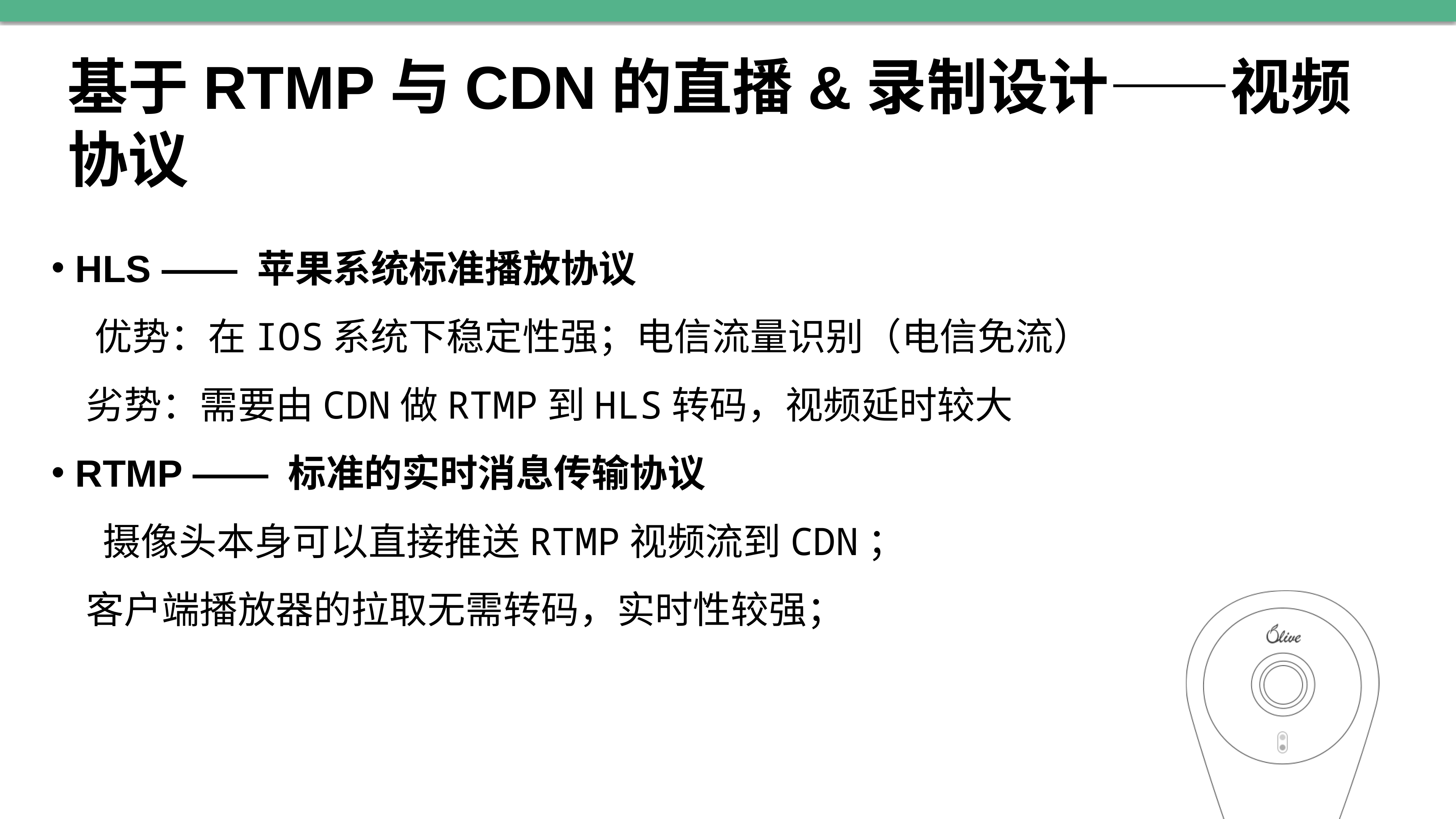

基于RTMP与CDN的直播&录制设计——视频协议
 HLS —— 苹果系统标准播放协议
    优势：在IOS系统下稳定性强；电信流量识别（电信免流）
   劣势：需要由CDN做RTMP到HLS转码，视频延时较大
 RTMP —— 标准的实时消息传输协议
     摄像头本身可以直接推送RTMP视频流到CDN；
   客户端播放器的拉取无需转码，实时性较强；